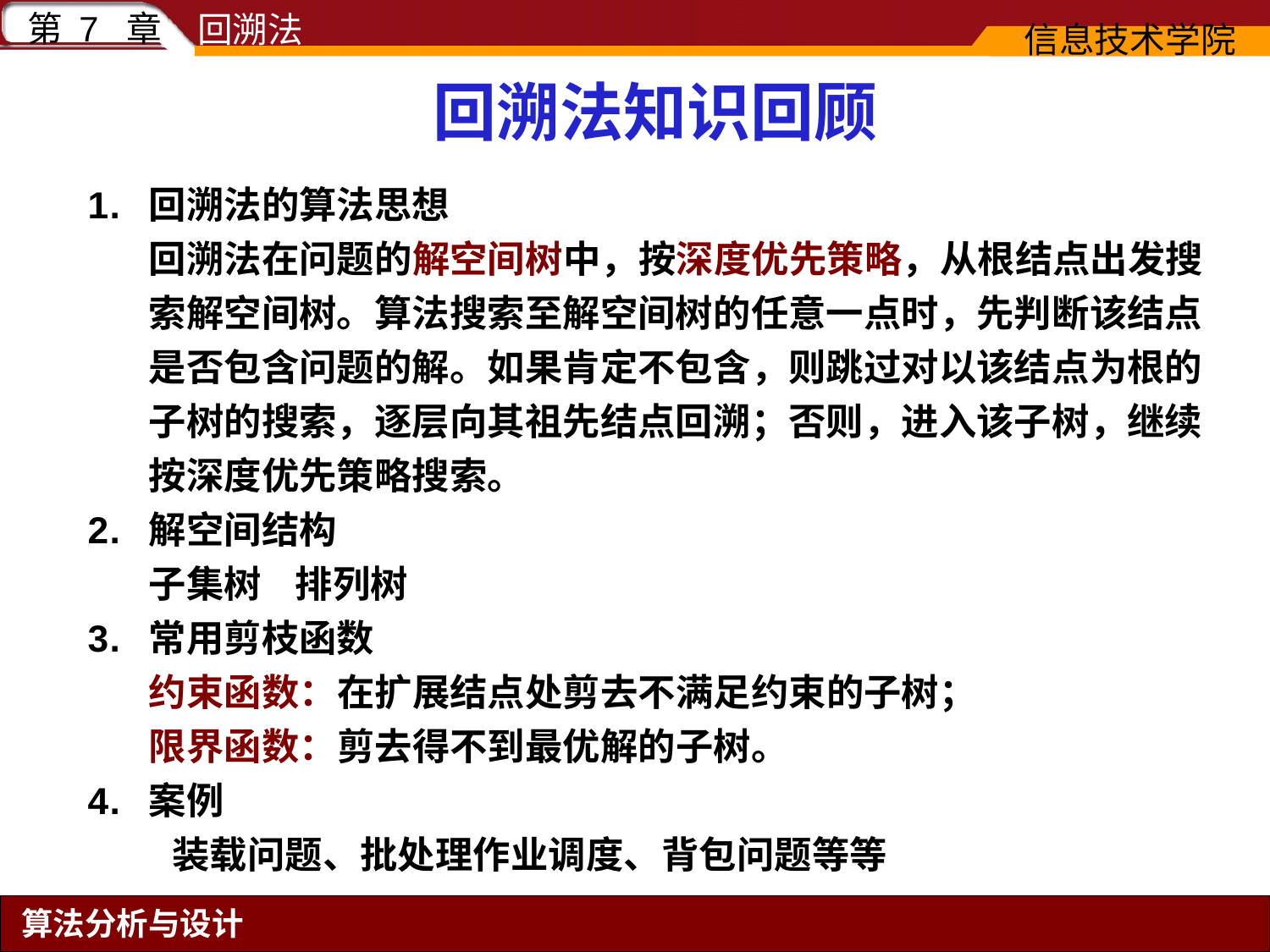

# 回溯法知识回顾
回溯法的算法思想
回溯法在问题的解空间树中，按深度优先策略，从根结点出发搜索解空间树。算法搜索至解空间树的任意一点时，先判断该结点是否包含问题的解。如果肯定不包含，则跳过对以该结点为根的子树的搜索，逐层向其祖先结点回溯；否则，进入该子树，继续按深度优先策略搜索。
解空间结构
子集树    排列树
常用剪枝函数
约束函数：在扩展结点处剪去不满足约束的子树；
限界函数：剪去得不到最优解的子树。
案例
装载问题、批处理作业调度、背包问题等等